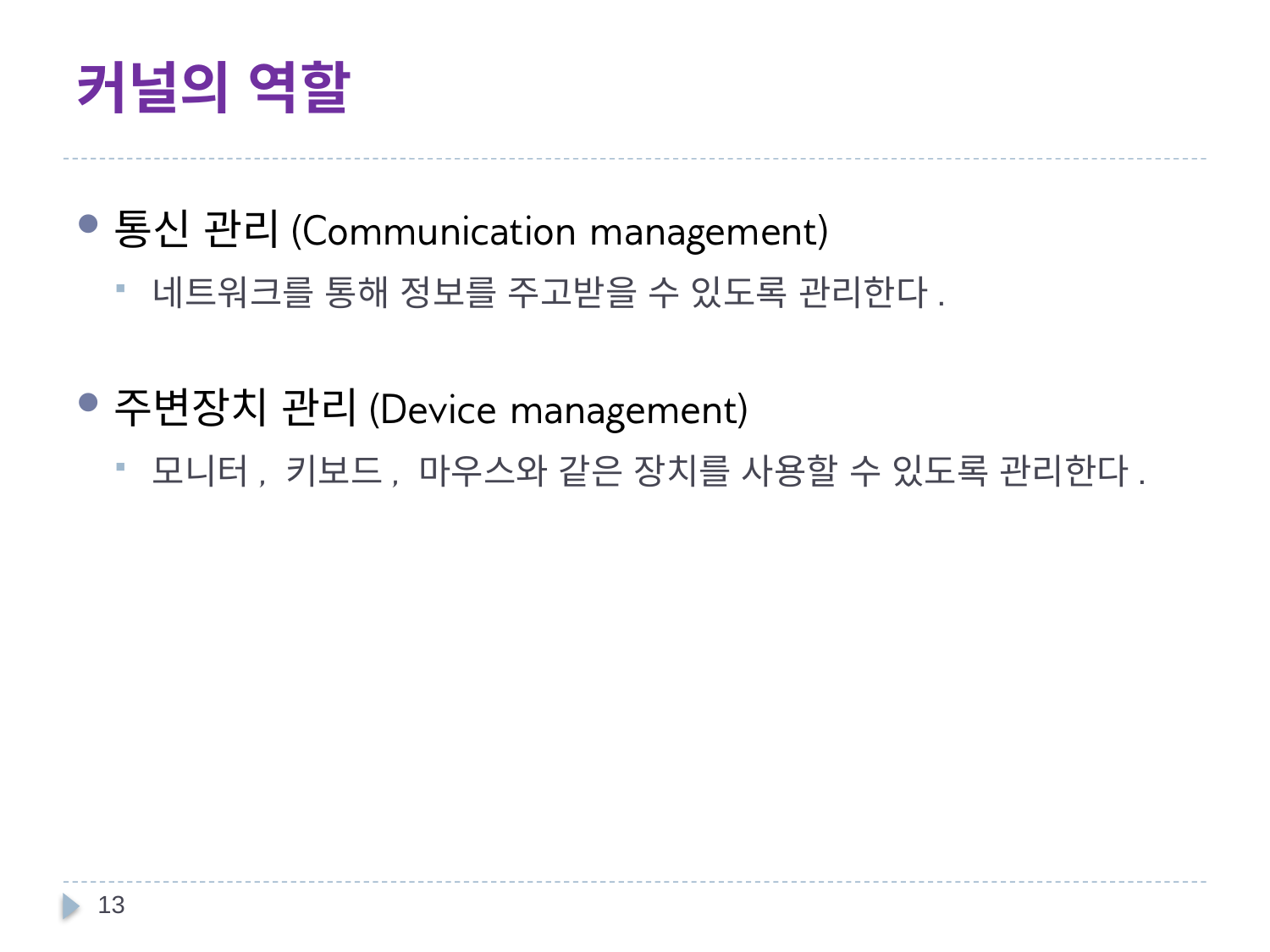

# 커널의 역할
통신 관리(Communication management)
네트워크를 통해 정보를 주고받을 수 있도록 관리한다.

주변장치 관리(Device management)
모니터, 키보드, 마우스와 같은 장치를 사용할 수 있도록 관리한다.

13